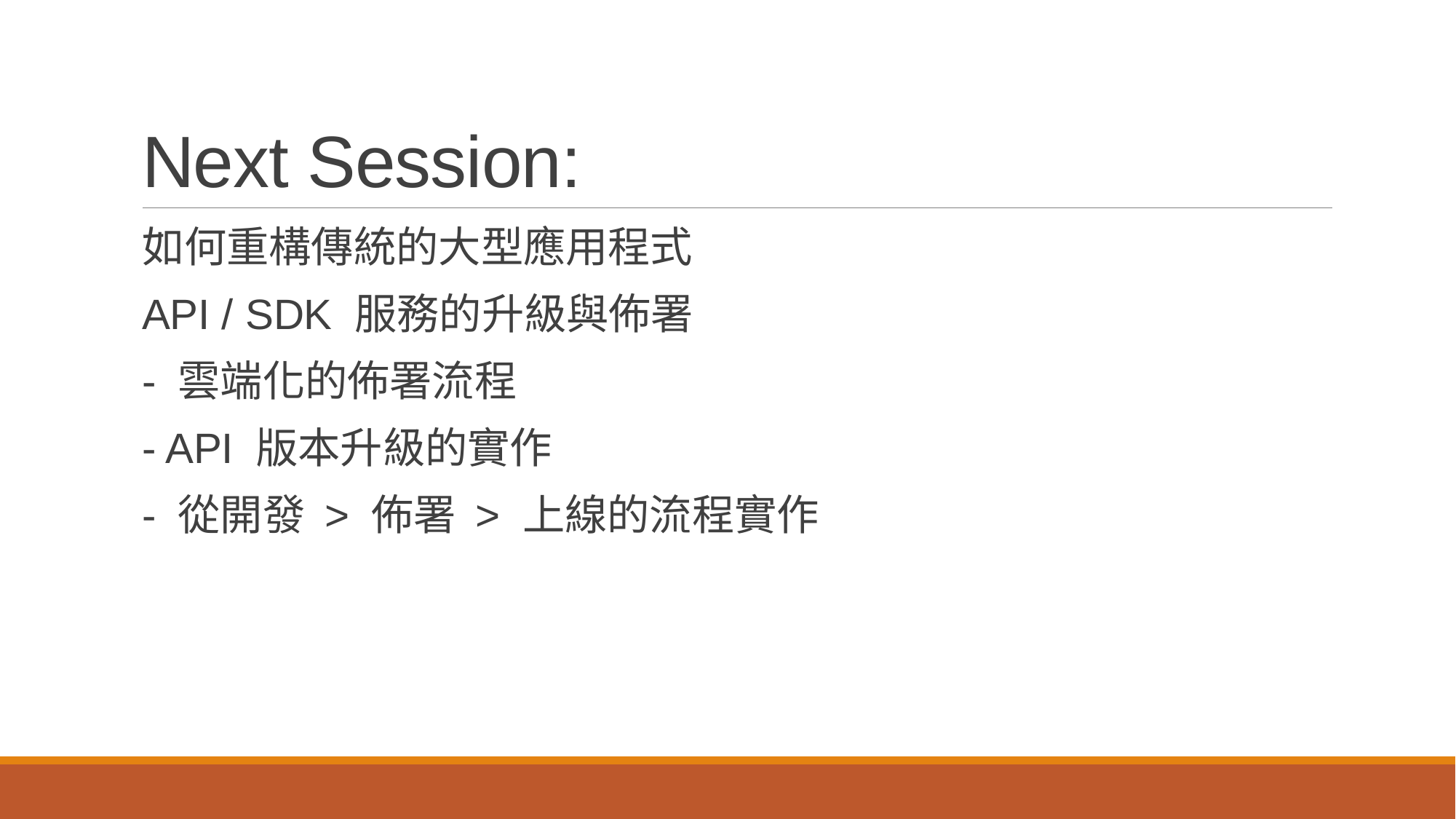

# Next Session:
如何重構傳統的大型應用程式
API / SDK 服務的升級與佈署
- 雲端化的佈署流程
- API 版本升級的實作
- 從開發 > 佈署 > 上線的流程實作